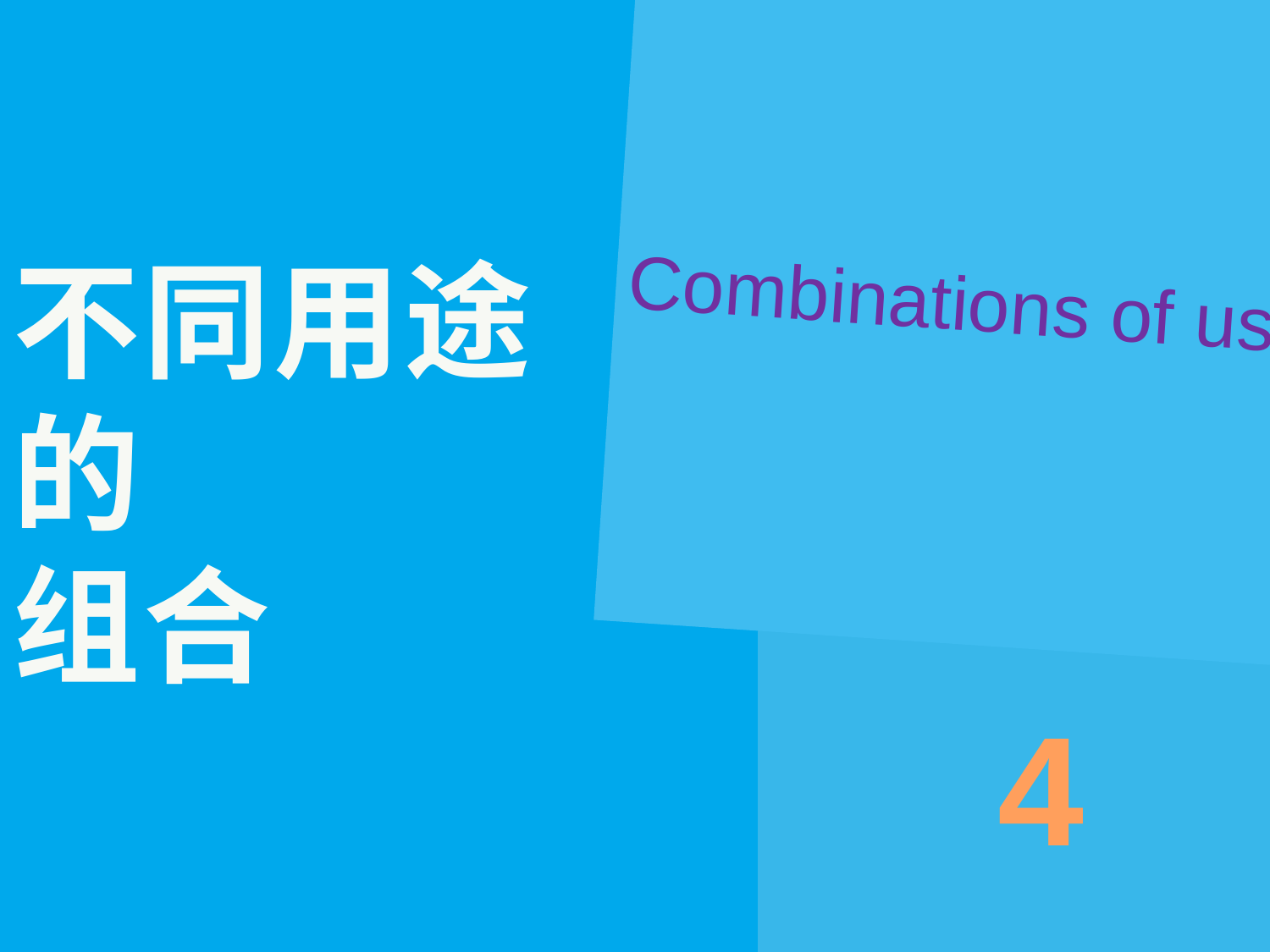

Combinations of uses
# 不同用途 的 组合
4